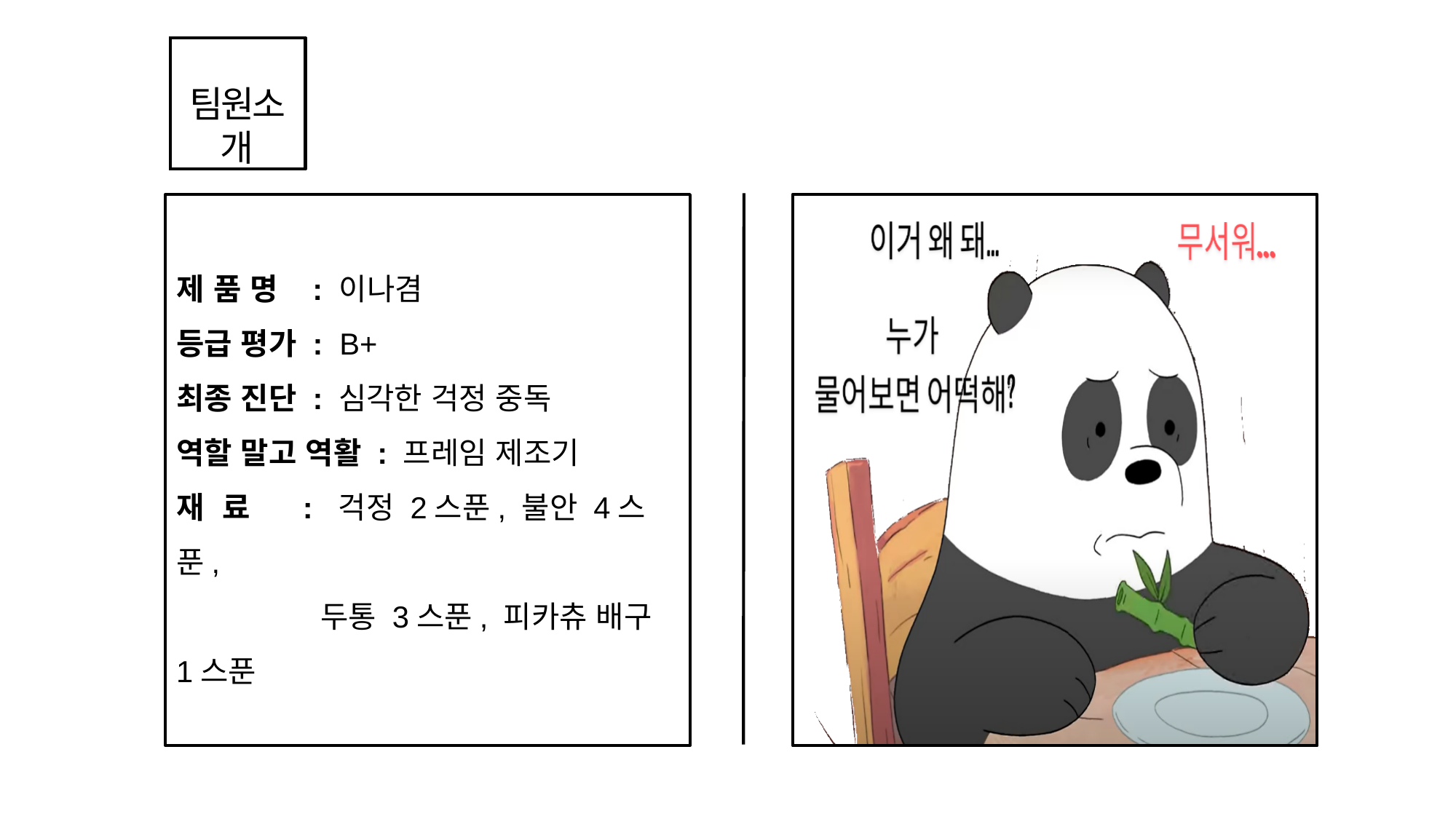

팀원소개

제품명 :이나겸
등급 평가 :  B+
최종 진단 : 심각한 걱정 중독
역할 말고 역활 : 프레임 제조기
재료 :걱정 2스푼, 불안 4스푼,
                두통 3스푼, 피카츄 배구 1스푼